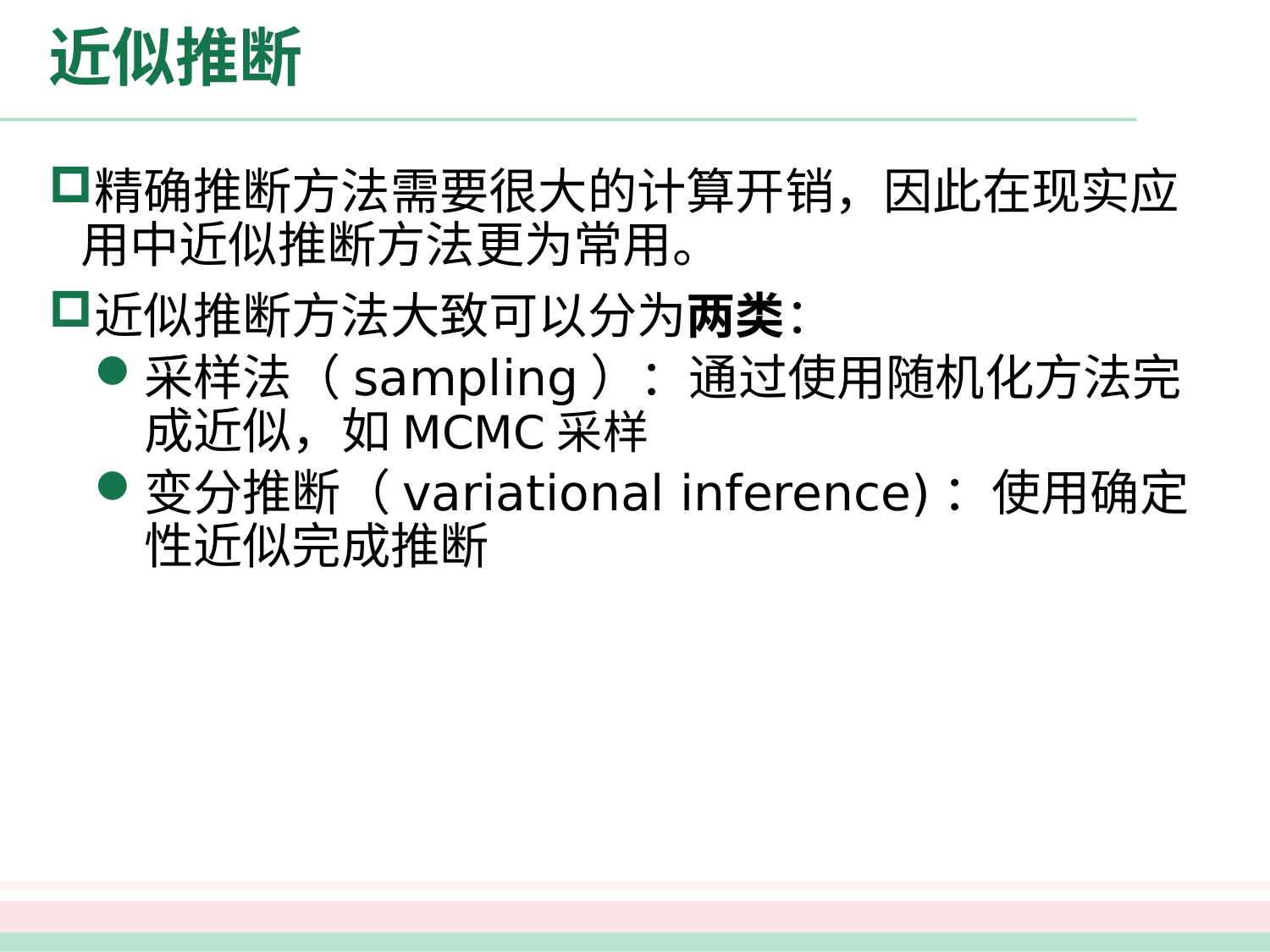

# 近似推断
精确推断方法需要很大的计算开销，因此在现实应用中近似推断方法更为常用。
近似推断方法大致可以分为两类：
采样法（sampling）：通过使用随机化方法完成近似，如MCMC采样
变分推断（variational inference)：使用确定性近似完成推断